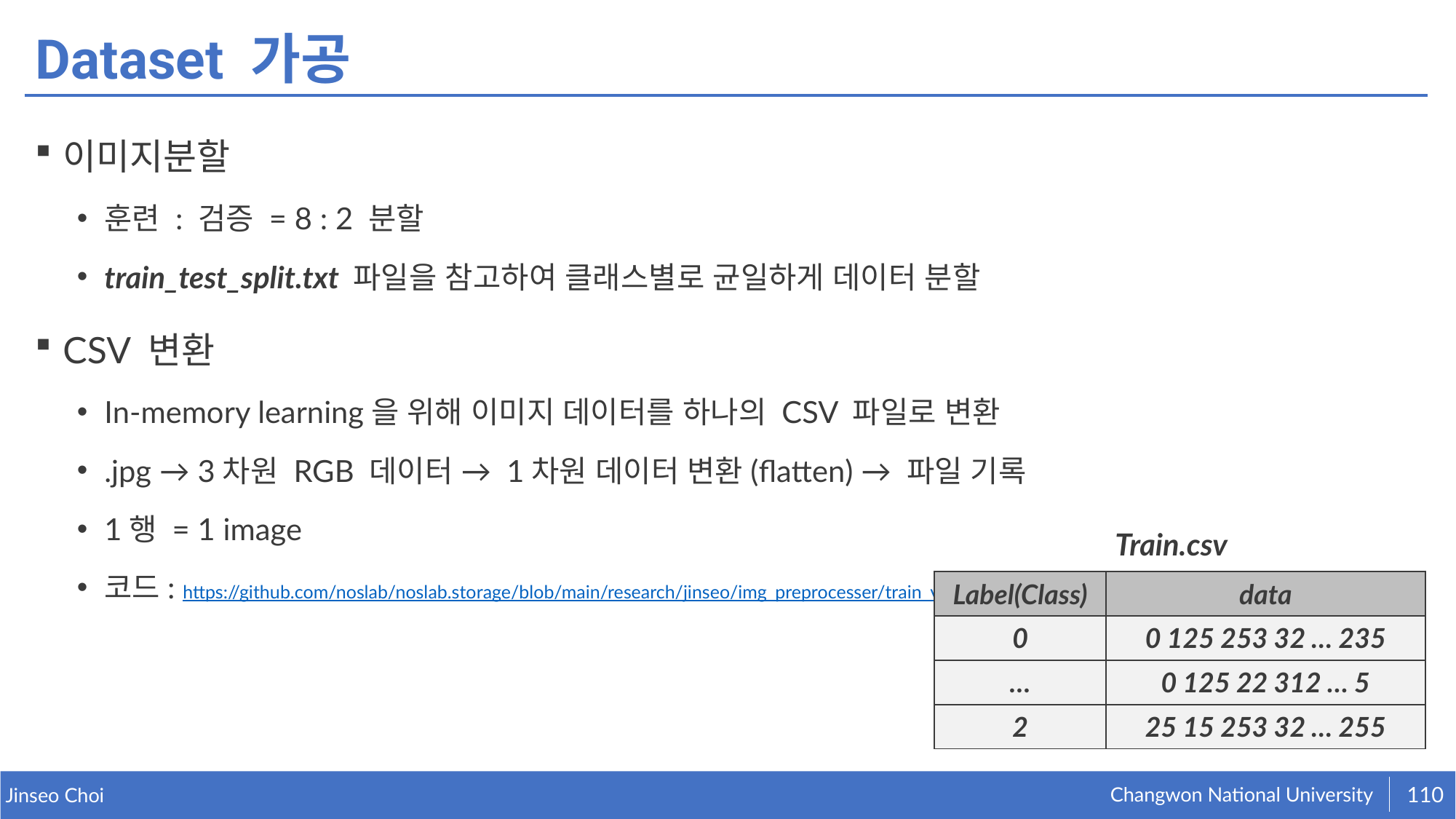

# Dataset 가공
이미지분할
훈련 : 검증 = 8 : 2 분할
train_test_split.txt 파일을 참고하여 클래스별로 균일하게 데이터 분할
CSV 변환
In-memory learning을 위해 이미지 데이터를 하나의 CSV 파일로 변환
.jpg → 3차원 RGB 데이터 → 1차원 데이터 변환(flatten) → 파일 기록
1행 = 1 image
코드: https://github.com/noslab/noslab.storage/blob/main/research/jinseo/img_preprocesser/train_validation_spliter.py
Train.csv
| Label(Class) | data |
| --- | --- |
| 0 | 0 125 253 32 … 235 |
| … | 0 125 22 312 … 5 |
| 2 | 25 15 253 32 … 255 |
110